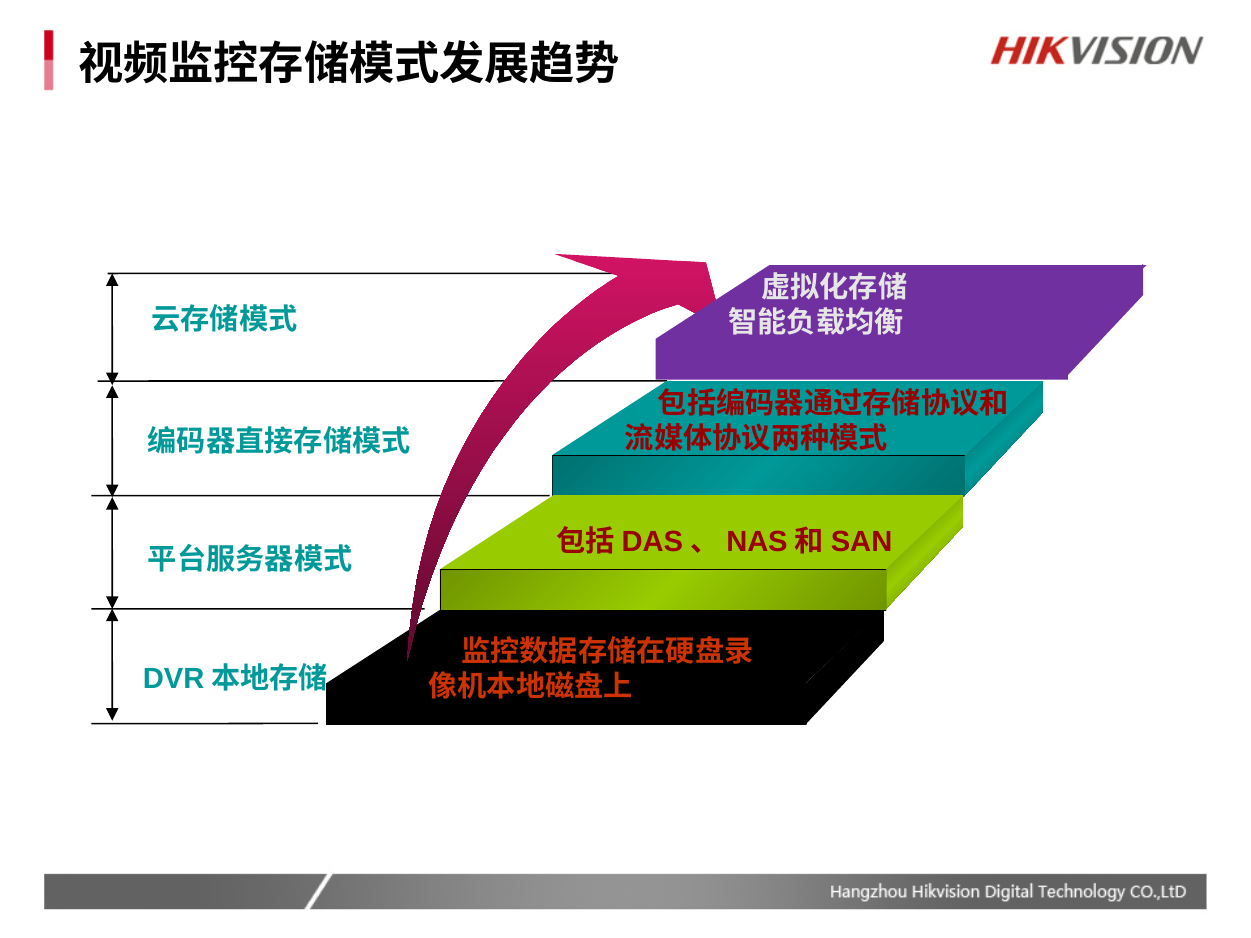

# 视频监控存储模式发展趋势

    虚拟化存储
智能负载均衡

云存储模式

    包括编码器通过存储协议和流媒体协议两种模式

编码器直接存储模式

包括DAS、NAS和SAN
平台服务器模式

    监控数据存储在硬盘录像机本地磁盘上
DVR本地存储